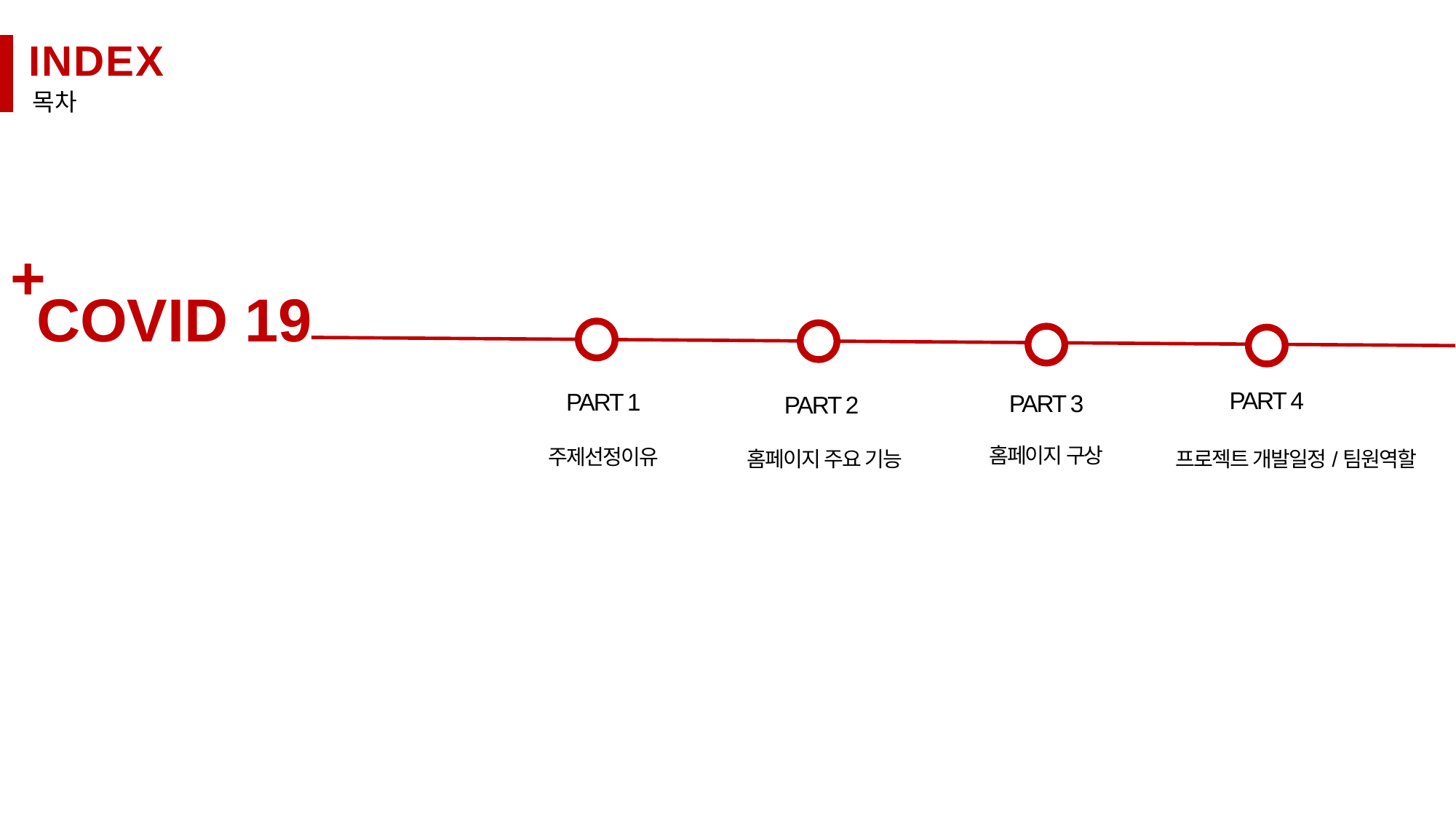

INDEX
목차
+
COVID 19

PART 4
PART 1
PART 3
PART 2
홈페이지 구상
주제선정이유
홈페이지 주요 기능
프로젝트 개발일정/팀원역할